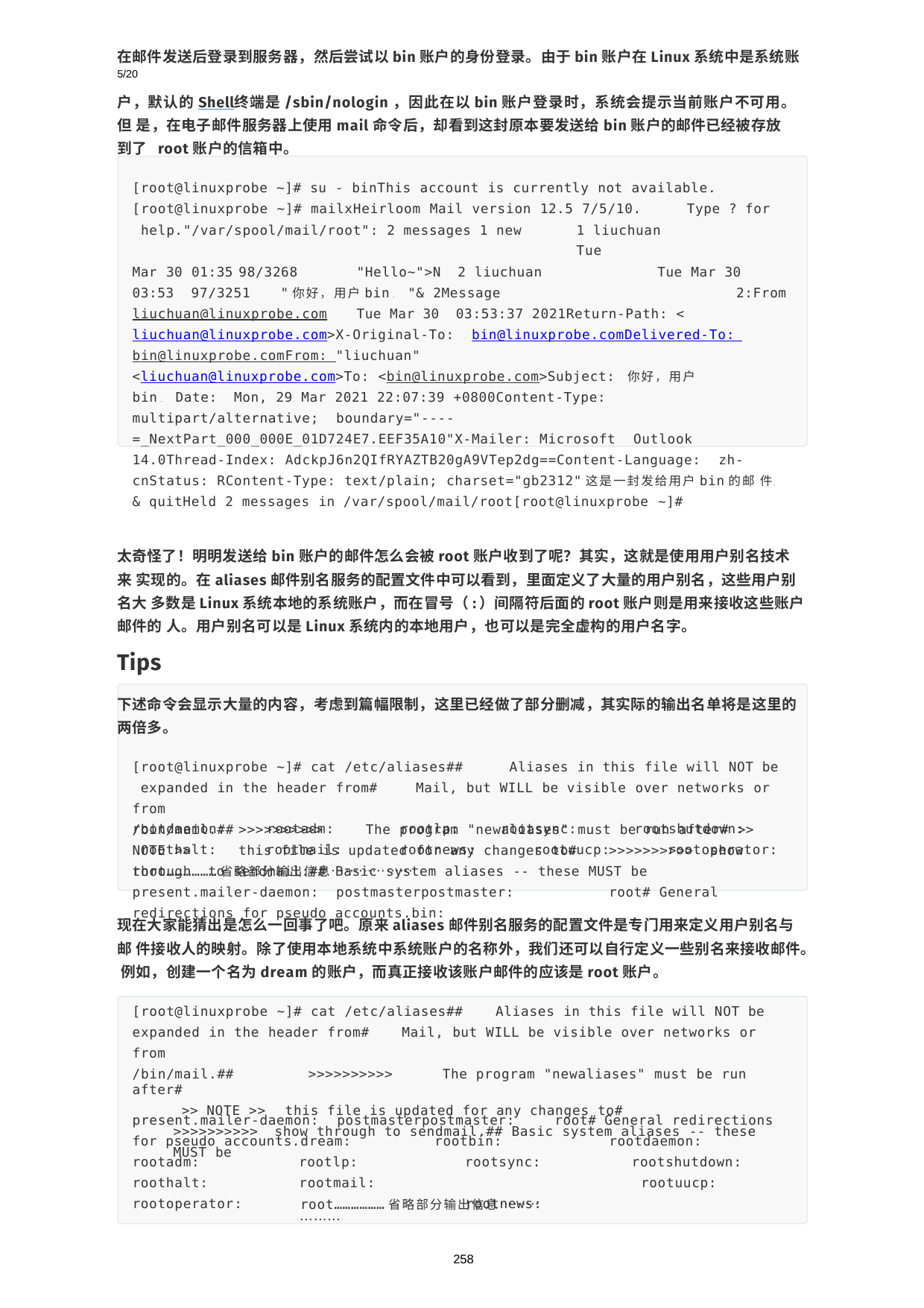

在邮件发送后登录到服务器，然后尝试以bin账户的身份登录。由于bin账户在Linux系统中是系统账 5/20
户，默认的Shell终端是/sbin/nologin，因此在以bin账户登录时，系统会提示当前账户不可用。但 是，在电子邮件服务器上使用mail命令后，却看到这封原本要发送给bin账户的邮件已经被存放到了  root账户的信箱中。

[root@linuxprobe ~]# su - binThis account is currently not available.  [root@linuxprobe ~]# mailxHeirloom Mail version 12.5 7/5/10.	Type ? for  help."/var/spool/mail/root": 2 messages 1 new	1 liuchuan		Tue
Mar 30 01:35	98/3268	"Hello~">N	2 liuchuan	Tue Mar 30 03:53  97/3251	"你好，用户bin。"& 2Message		2:From liuchuan@linuxprobe.com	Tue Mar 30  03:53:37 2021Return-Path: <liuchuan@linuxprobe.com>X-Original-To:  bin@linuxprobe.comDelivered-To: bin@linuxprobe.comFrom: "liuchuan"
<liuchuan@linuxprobe.com>To: <bin@linuxprobe.com>Subject: 你好，用户bin。Date:  Mon, 29 Mar 2021 22:07:39 +0800Content-Type: multipart/alternative;  boundary="----=_NextPart_000_000E_01D724E7.EEF35A10"X-Mailer: Microsoft  Outlook 14.0Thread-Index: AdckpJ6n2QIfRYAZTB20gA9VTep2dg==Content-Language:  zh-cnStatus: RContent-Type: text/plain; charset="gb2312"这是一封发给用户bin的邮 件。& quitHeld 2 messages in /var/spool/mail/root[root@linuxprobe ~]#

太奇怪了！明明发送给bin账户的邮件怎么会被root账户收到了呢？其实，这就是使用用户别名技术来 实现的。在aliases邮件别名服务的配置文件中可以看到，里面定义了大量的用户别名，这些用户别名大 多数是Linux系统本地的系统账户，而在冒号（:）间隔符后面的root账户则是用来接收这些账户邮件的 人。用户别名可以是Linux系统内的本地用户，也可以是完全虚构的用户名字。

Tips
下述命令会显示大量的内容，考虑到篇幅限制，这里已经做了部分删减，其实际的输出名单将是这里的 两倍多。

[root@linuxprobe ~]# cat /etc/aliases##	Aliases in this file will NOT be  expanded in the header from#	Mail, but WILL be visible over networks or from
/bin/mail.##	>>>>>>>>>>	The program "newaliases" must be run after# >>  NOTE >>	this file is updated for any changes to#	>>>>>>>>>>	show through  to sendmail.## Basic system aliases -- these MUST be present.mailer-daemon:  postmasterpostmaster:	root# General redirections for pseudo accounts.bin:

rootdaemon:  roothalt:
rootadm:  rootmail:
rootlp:  rootnews:
rootsync:
rootuucp:
rootshutdown:
rootoperator:
root………………省略部分输出信息………………

现在大家能猜出是怎么一回事了吧。原来aliases邮件别名服务的配置文件是专门用来定义用户别名与邮 件接收人的映射。除了使用本地系统中系统账户的名称外，我们还可以自行定义一些别名来接收邮件。 例如，创建一个名为dream的账户，而真正接收该账户邮件的应该是root账户。

[root@linuxprobe ~]# cat /etc/aliases##	Aliases in this file will NOT be  expanded in the header from#	Mail, but WILL be visible over networks or from
/bin/mail.##	>>>>>>>>>>	The program "newaliases" must be run after#
>> NOTE >>	this file is updated for any changes to#	>>>>>>>>>>  show through to sendmail.## Basic system aliases -- these MUST be

root# General redirections  rootdaemon:
rootshutdown:  rootuucp:
present.mailer-daemon:	postmasterpostmaster:
rootbin:
rootsync:  rootnews:
for pseudo accounts.dream:
rootadm:  roothalt:  rootoperator:
rootlp:  rootmail:
root………………省略部分输出信息………………
258